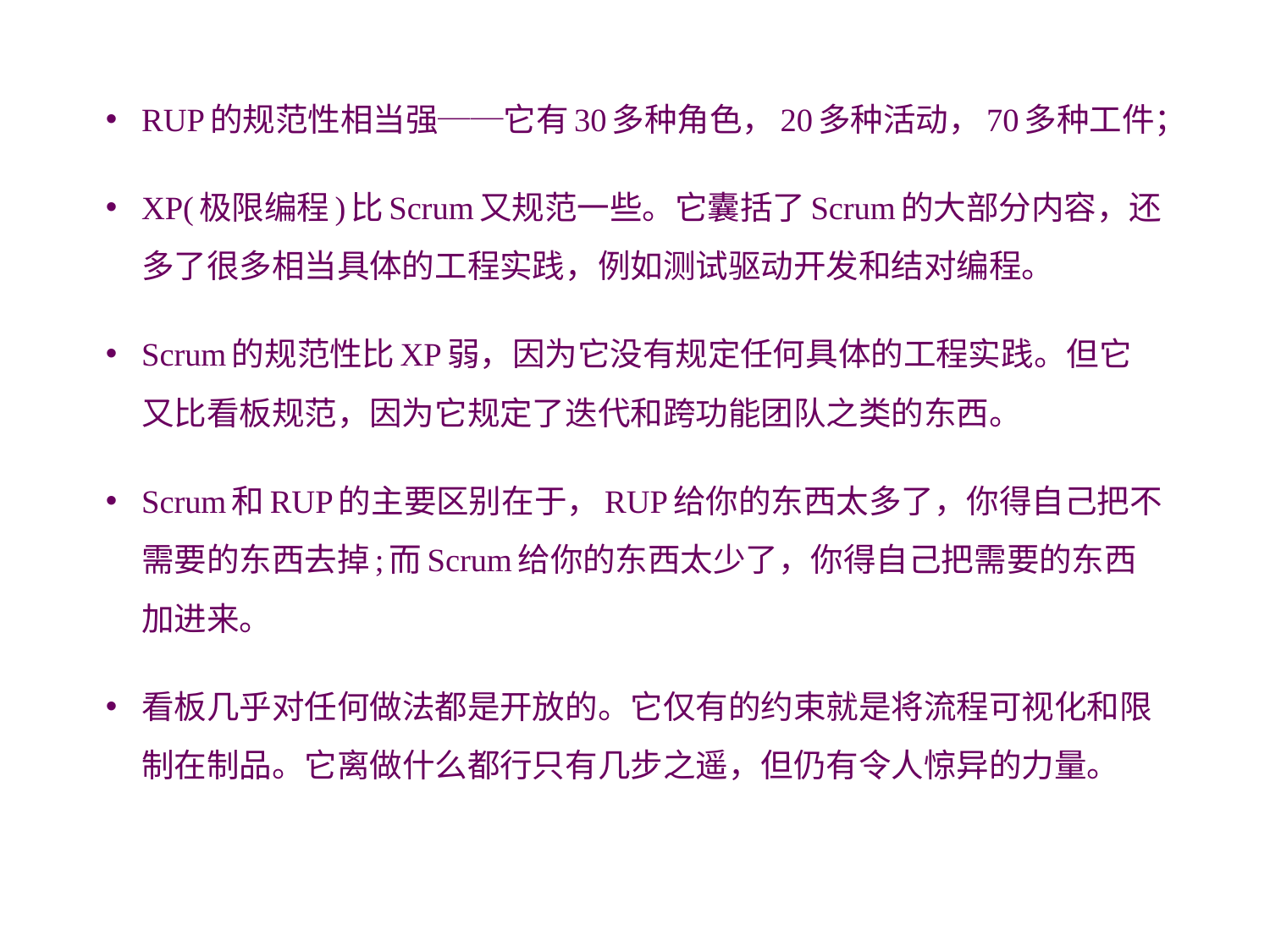

RUP的规范性相当强──它有30多种角色，20多种活动，70多种工件；
XP(极限编程)比Scrum又规范一些。它囊括了Scrum的大部分内容，还多了很多相当具体的工程实践，例如测试驱动开发和结对编程。
Scrum的规范性比XP弱，因为它没有规定任何具体的工程实践。但它又比看板规范，因为它规定了迭代和跨功能团队之类的东西。
Scrum和RUP的主要区别在于，RUP给你的东西太多了，你得自己把不需要的东西去掉;而Scrum给你的东西太少了，你得自己把需要的东西加进来。
看板几乎对任何做法都是开放的。它仅有的约束就是将流程可视化和限制在制品。它离做什么都行只有几步之遥，但仍有令人惊异的力量。